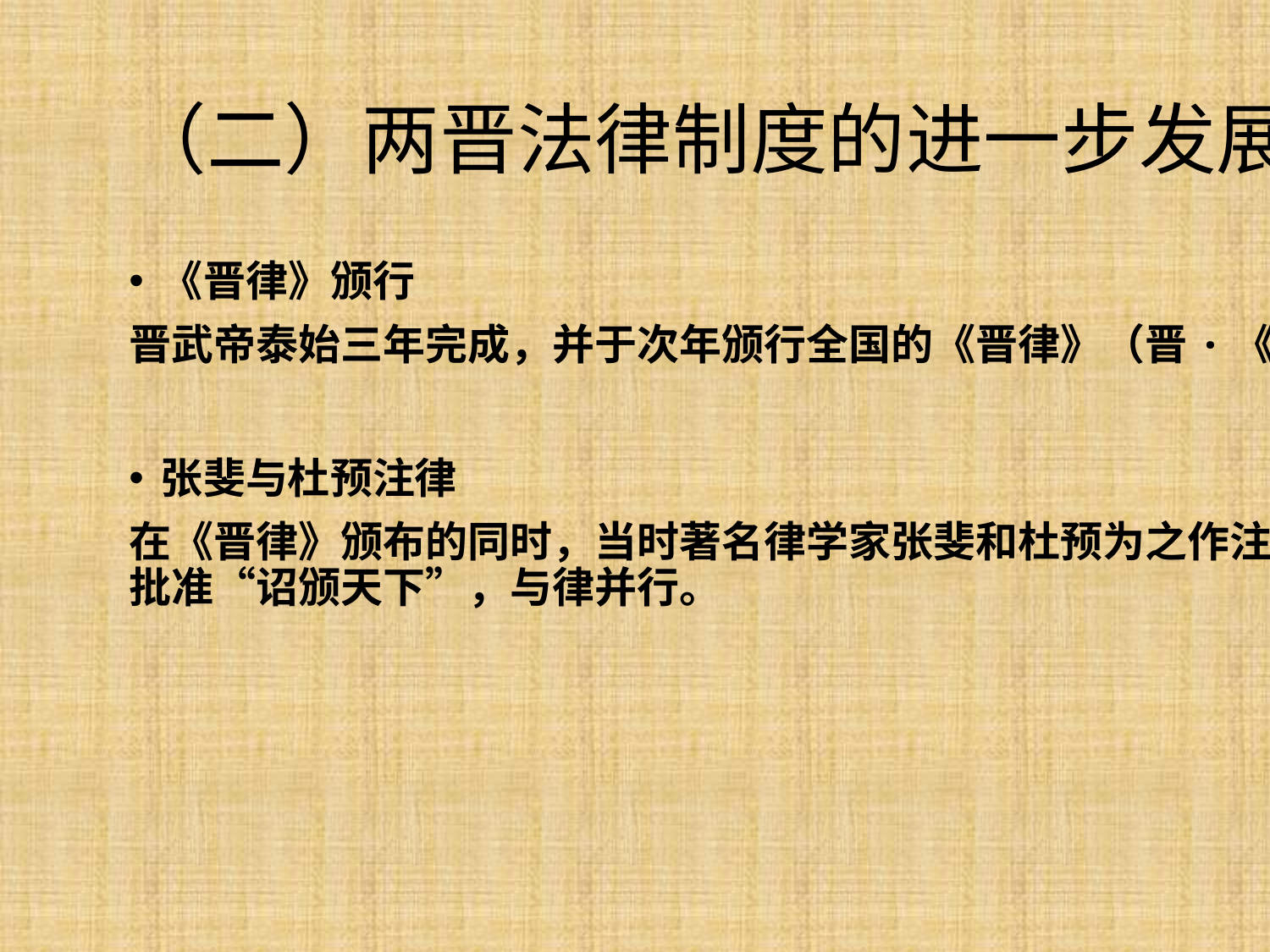

# （二）两晋法律制度的进一步发展
《晋律》颁行
晋武帝泰始三年完成，并于次年颁行全国的《晋律》（晋·《泰始律》）

张斐与杜预注律
在《晋律》颁布的同时，当时著名律学家张斐和杜预为之作注，后经晋武帝批准“诏颁天下”，与律并行。